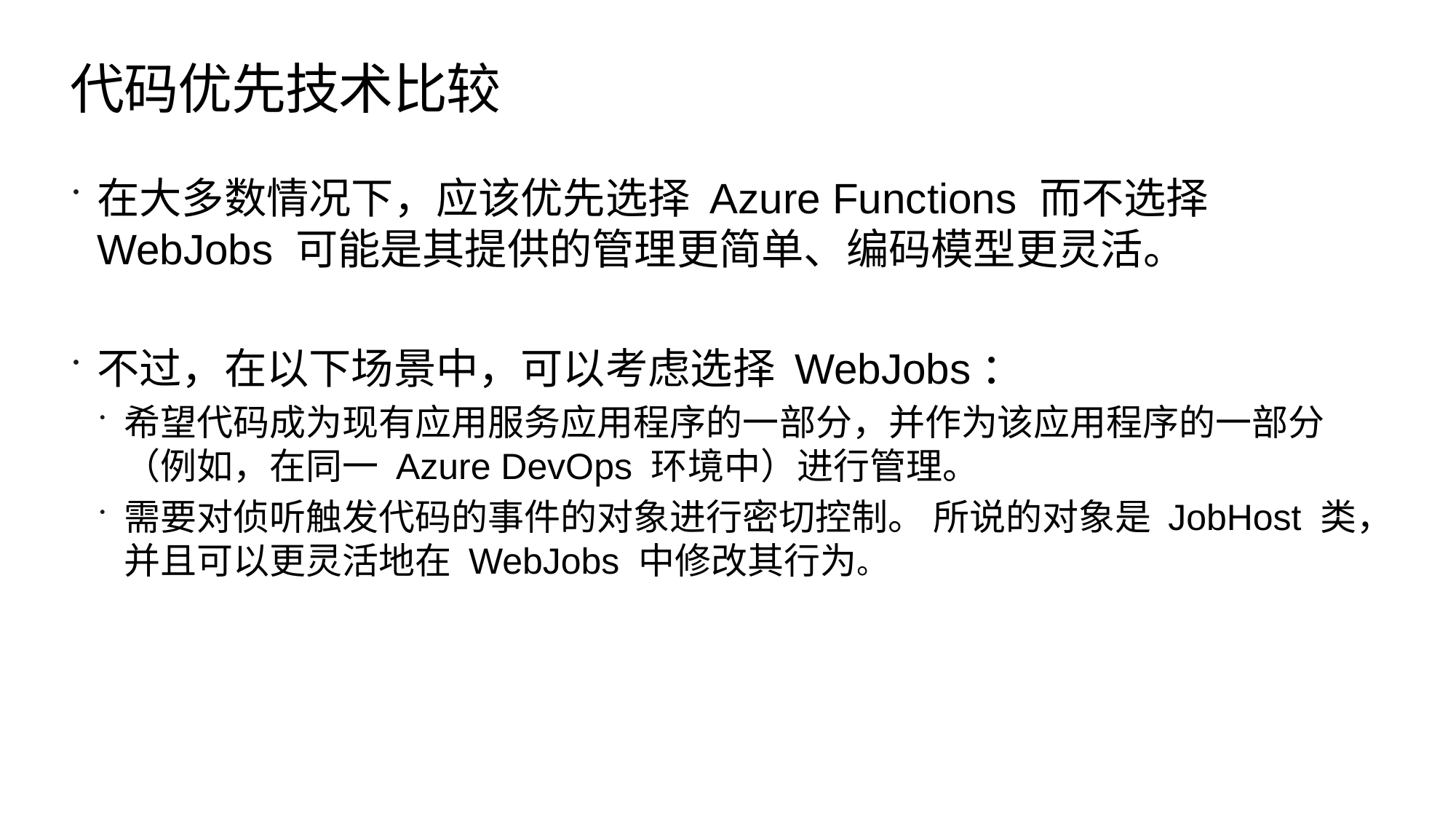

# 代码优先技术比较
在大多数情况下，应该优先选择 Azure Functions 而不选择 WebJobs 可能是其提供的管理更简单、编码模型更灵活。

不过，在以下场景中，可以考虑选择 WebJobs：
希望代码成为现有应用服务应用程序的一部分，并作为该应用程序的一部分（例如，在同一 Azure DevOps 环境中）进行管理。
需要对侦听触发代码的事件的对象进行密切控制。 所说的对象是 JobHost 类，并且可以更灵活地在 WebJobs 中修改其行为。